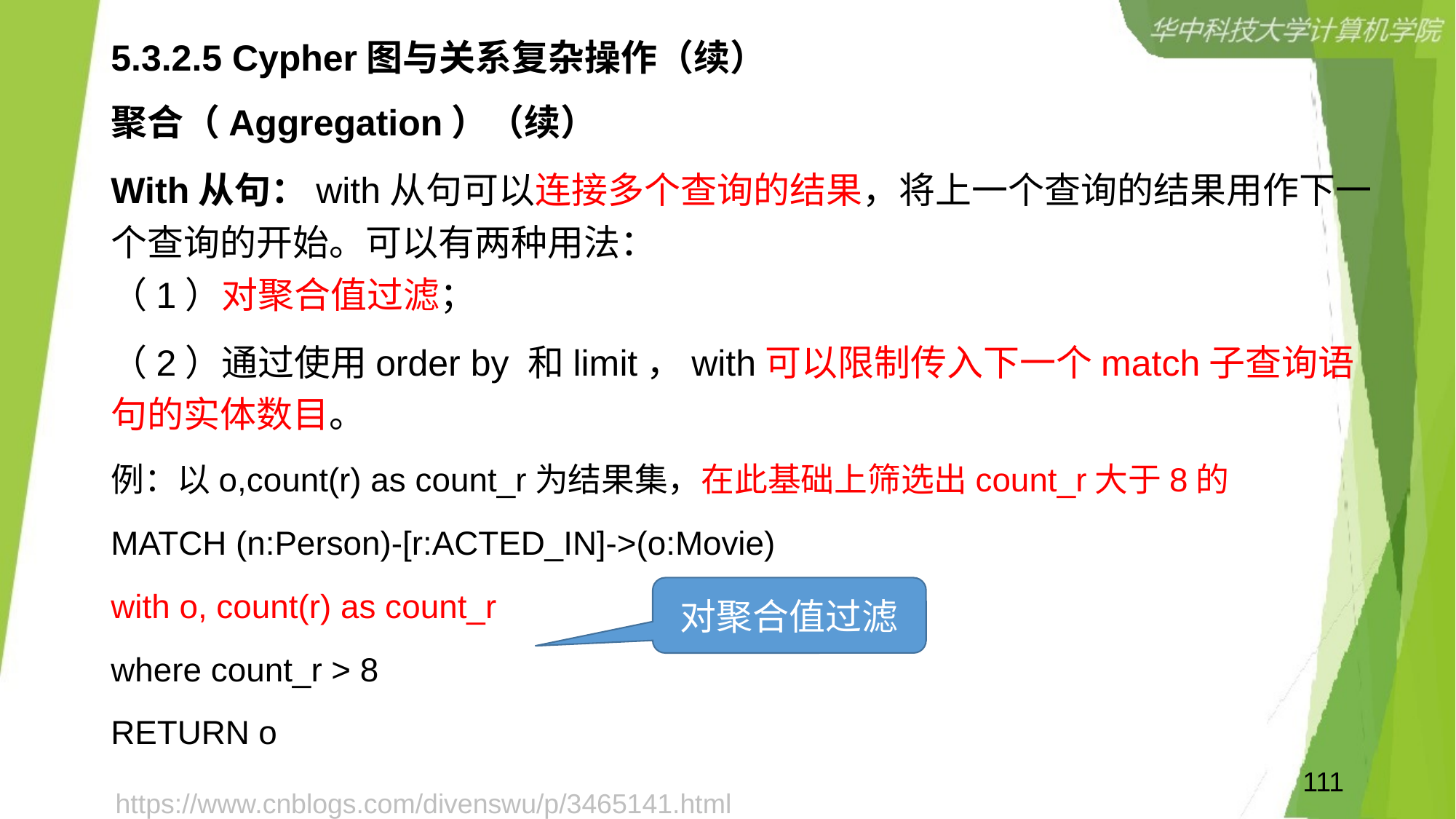

# 5.3.2.5 Cypher图与关系复杂操作（续）
聚合（Aggregation）（续）
With从句：with从句可以连接多个查询的结果，将上一个查询的结果用作下一个查询的开始。可以有两种用法：
（1）对聚合值过滤；
（2）通过使用order by 和limit，with可以限制传入下一个match子查询语句的实体数目。
例：以o,count(r) as count_r为结果集，在此基础上筛选出count_r大于8的
MATCH (n:Person)-[r:ACTED_IN]->(o:Movie)
with o, count(r) as count_r
where count_r > 8
RETURN o
对聚合值过滤
111
https://www.cnblogs.com/divenswu/p/3465141.html